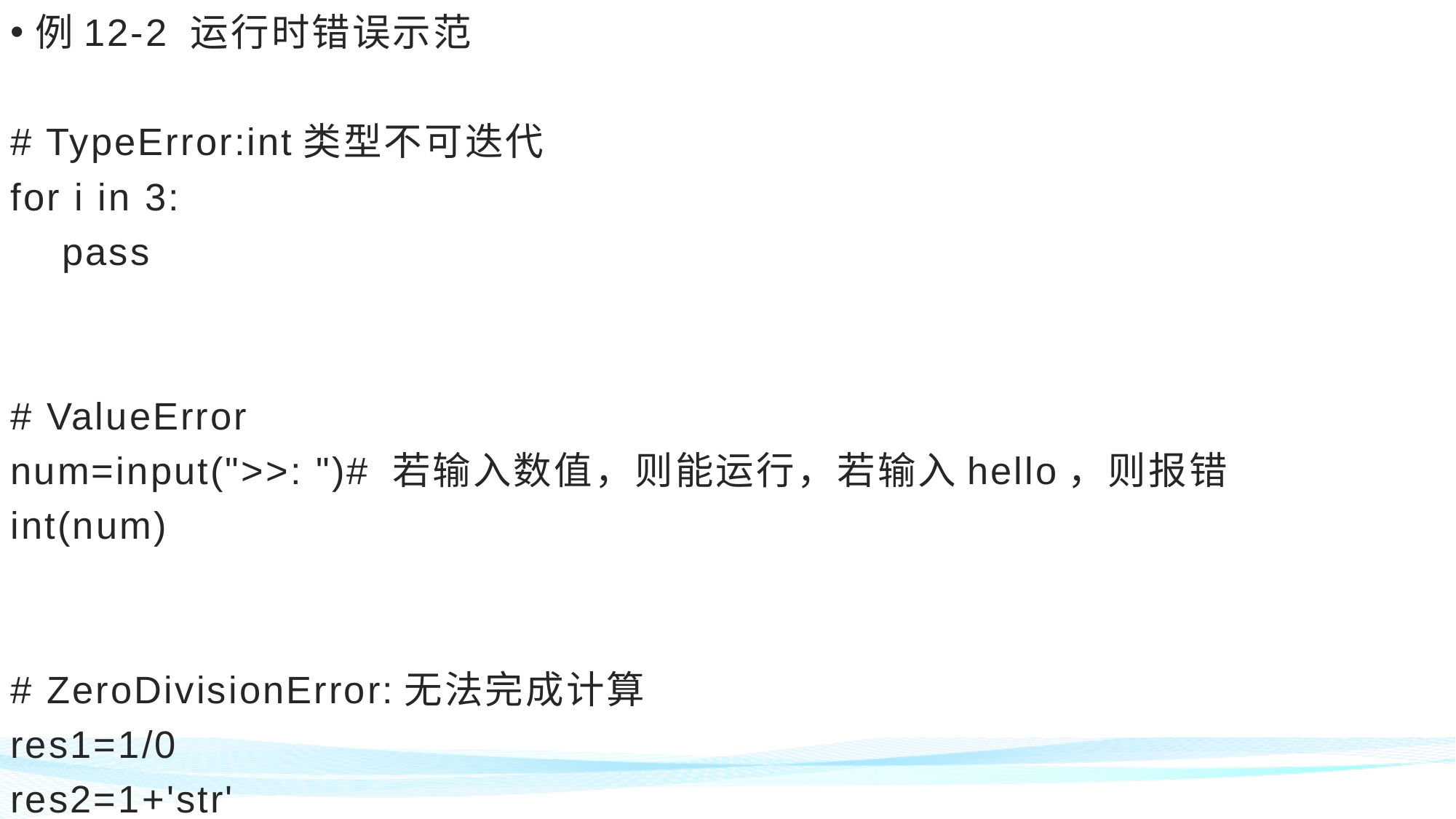

例12-2 运行时错误示范

# TypeError:int类型不可迭代
for i in 3:
    pass

# ValueError
num=input(">>: ")# 若输入数值，则能运行，若输入hello，则报错
int(num)

# ZeroDivisionError:无法完成计算
res1=1/0
res2=1+'str'